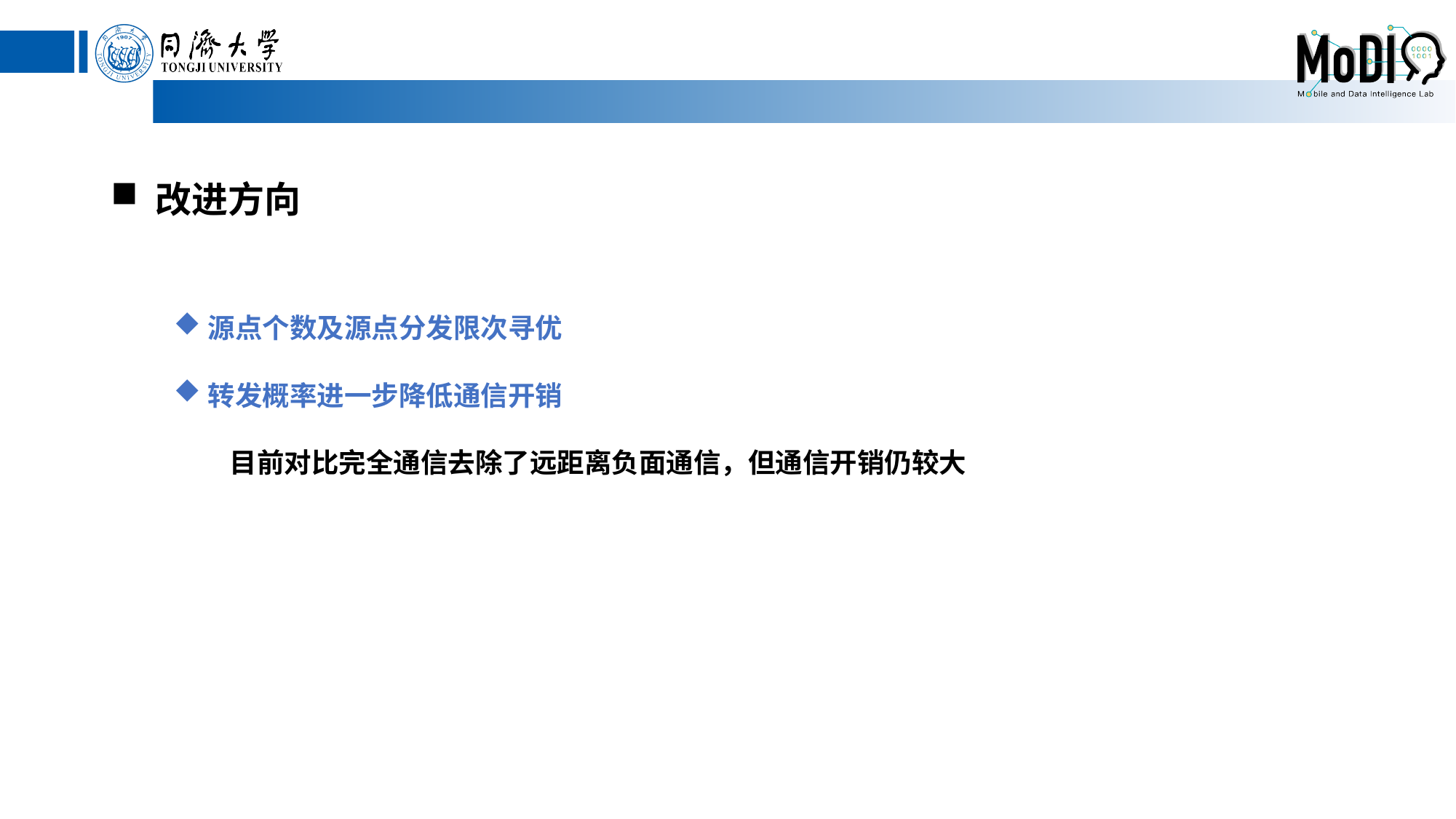

改进方向
源点个数及源点分发限次寻优
转发概率进一步降低通信开销
        目前对比完全通信去除了远距离负面通信，但通信开销仍较大